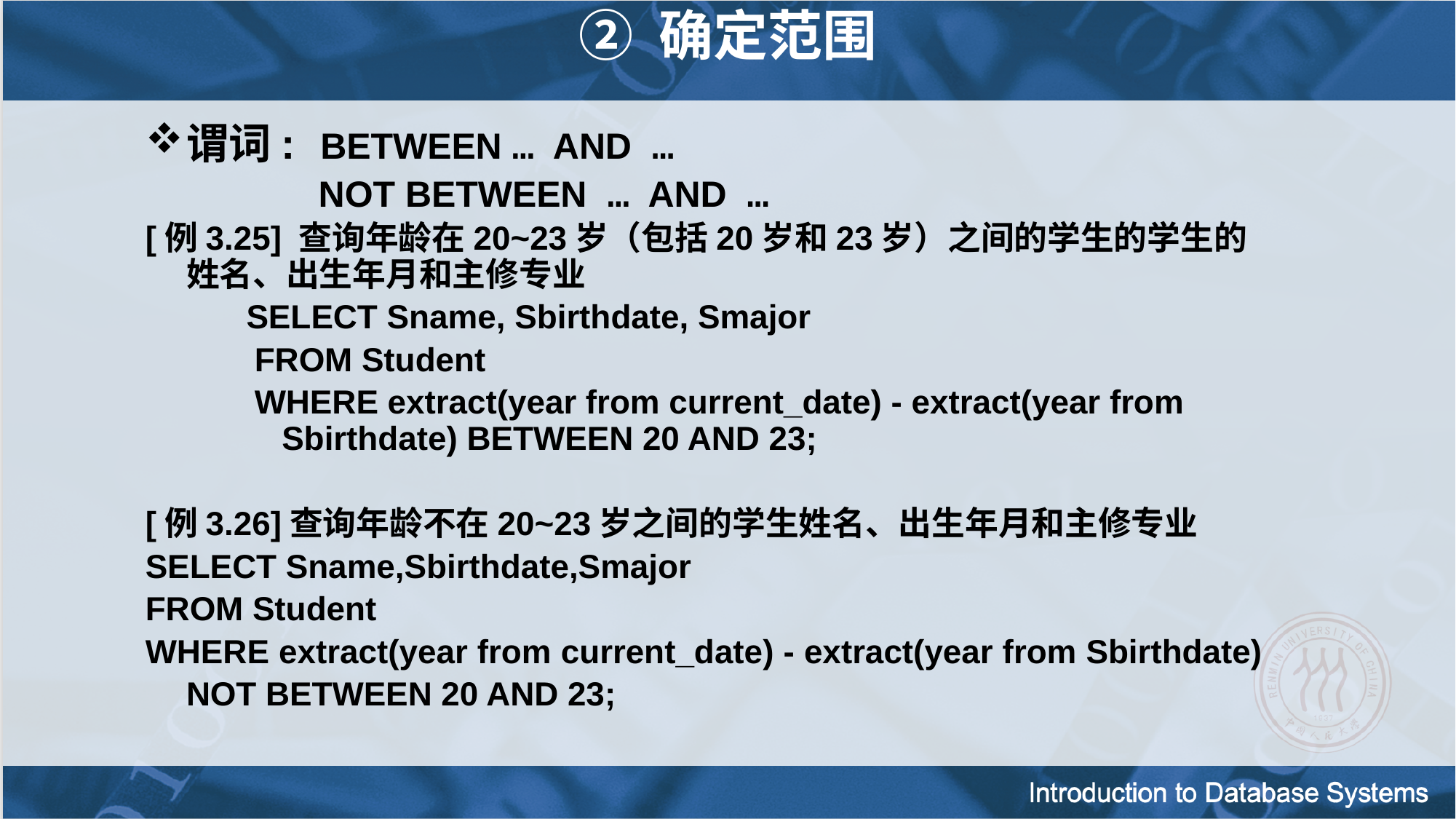

② 确定范围
谓词:   BETWEEN …  AND  …
                 NOT BETWEEN  …  AND  …
[例3.25] 查询年龄在20~23岁（包括20岁和23岁）之间的学生的学生的姓名、出生年月和主修专业
     SELECT Sname, Sbirthdate, Smajor
FROM Student
WHERE extract(year from current_date) - extract(year from Sbirthdate) BETWEEN 20 AND 23;

[例3.26]查询年龄不在20~23岁之间的学生姓名、出生年月和主修专业
SELECT Sname,Sbirthdate,Smajor
FROM Student
WHERE extract(year from current_date) - extract(year from Sbirthdate)
	NOT BETWEEN 20 AND 23;